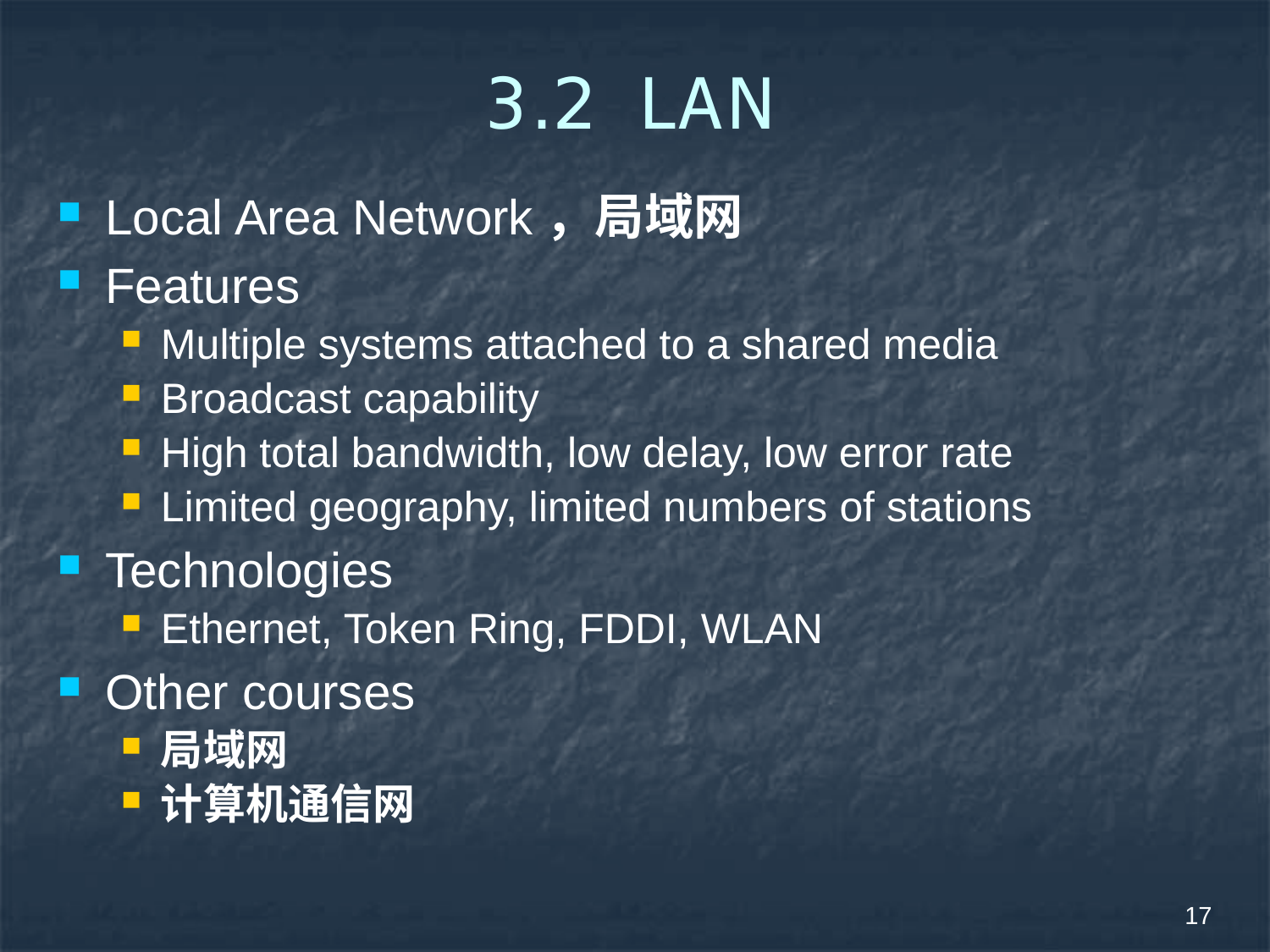

# 3.2  LAN
Local Area Network，局域网
Features
Multiple systems attached to a shared media
Broadcast capability
High total bandwidth, low delay, low error rate
Limited geography, limited numbers of stations
Technologies
Ethernet, Token Ring, FDDI, WLAN
Other courses
局域网
计算机通信网
17